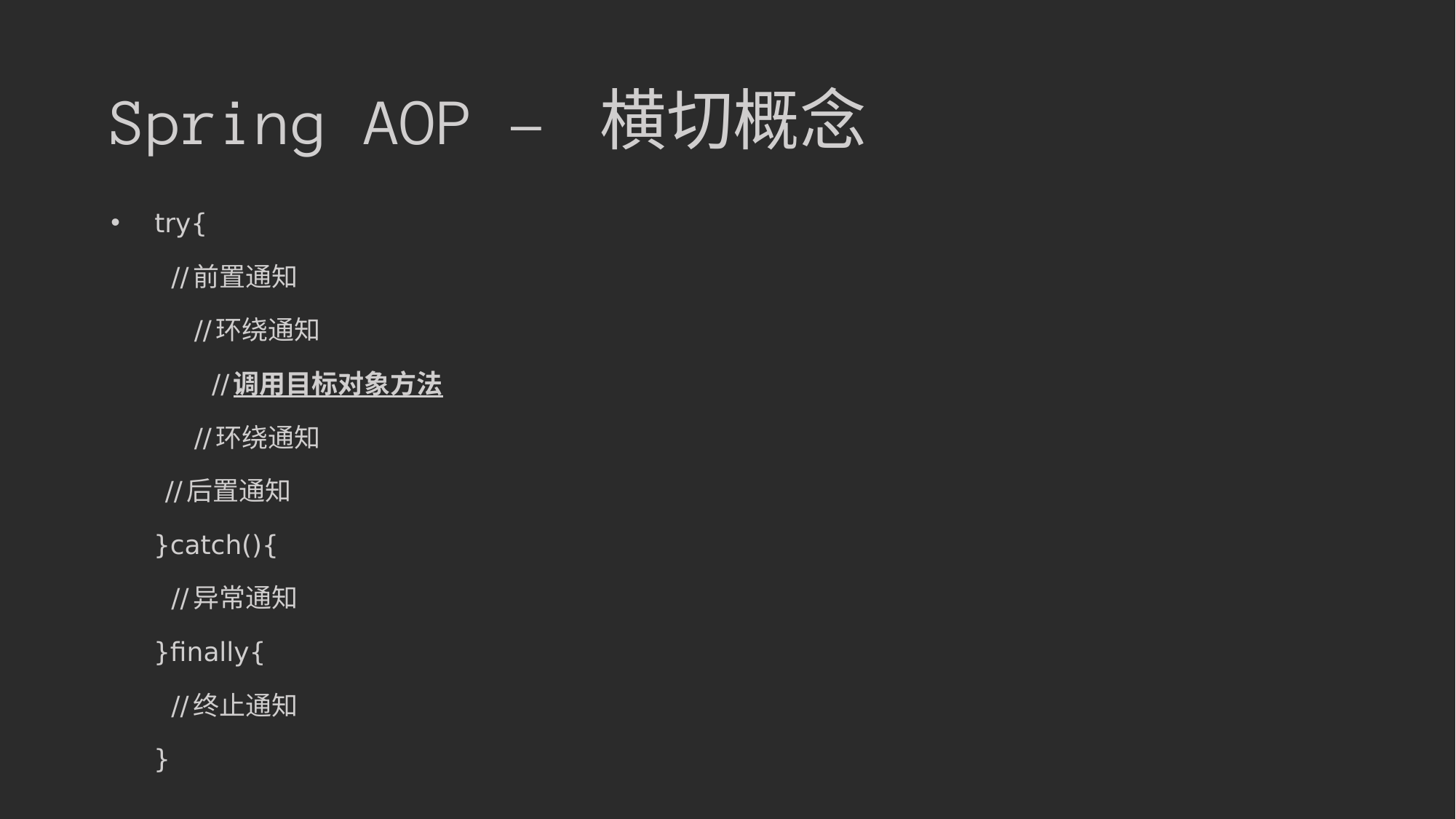

# Spring AOP – 横切概念
  try{
    //前置通知
         //环绕通知
            //调用目标对象方法
         //环绕通知
    //后置通知
  }catch(){
    //异常通知
  }finally{
    //终止通知
  }
handle2() {
 	play3();
	play4();
}
在纵向的流程插入日志打印功能